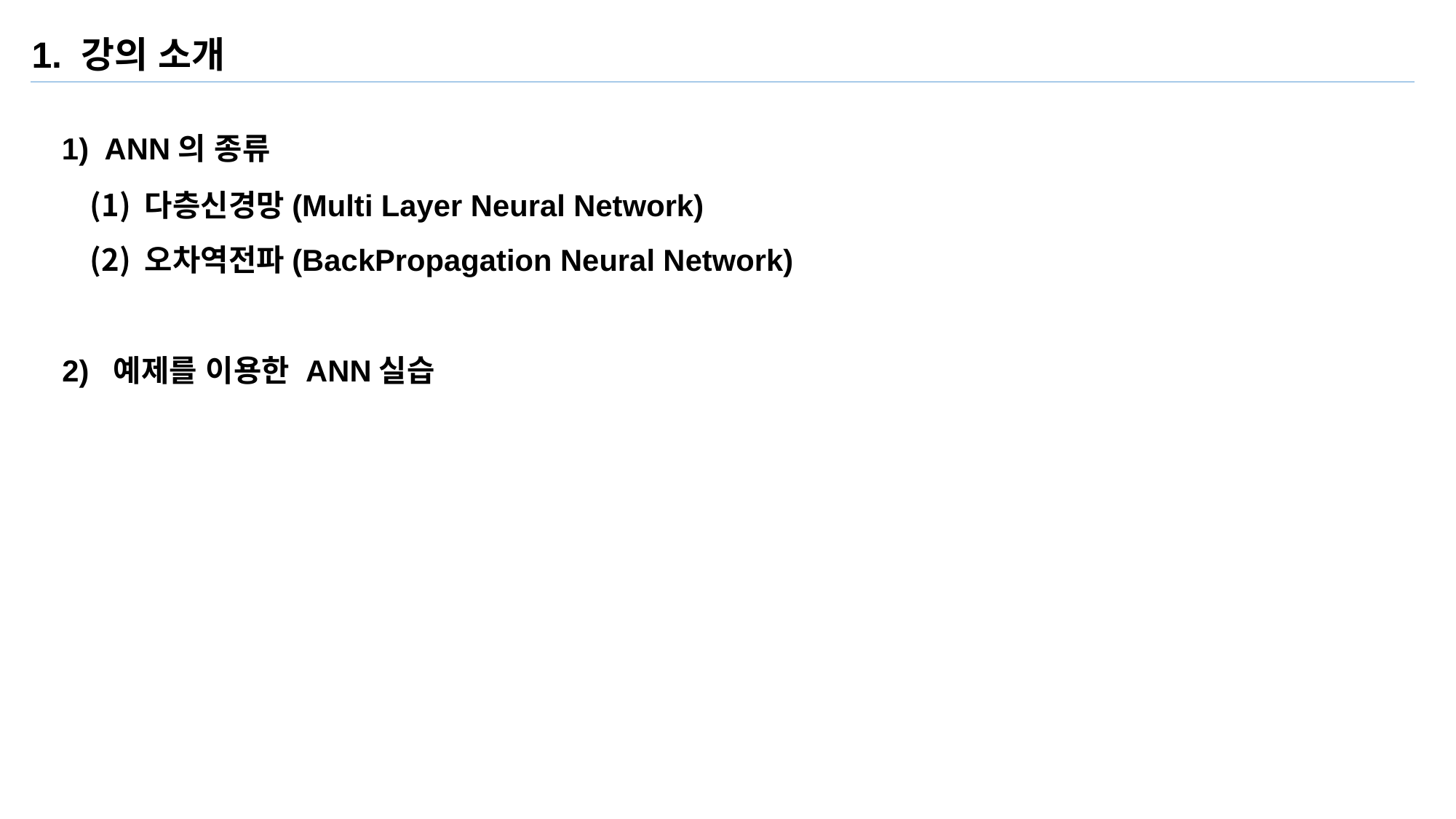

1. 강의 소개
1)  ANN의 종류
다층신경망(Multi Layer Neural Network)
오차역전파(BackPropagation Neural Network)
2)  예제를 이용한 ANN실습